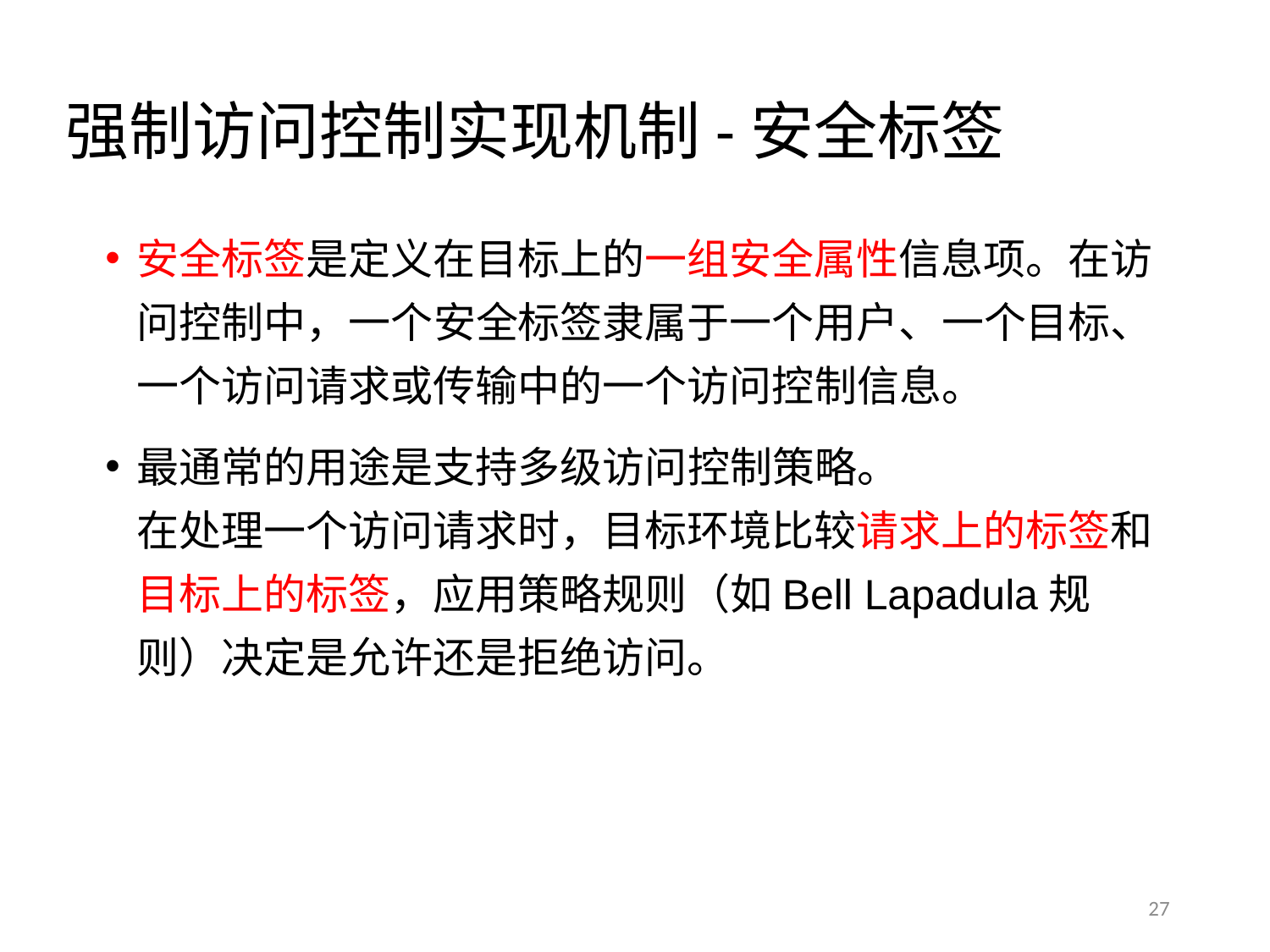

# 强制访问控制实现机制-安全标签
安全标签是定义在目标上的一组安全属性信息项。在访问控制中，一个安全标签隶属于一个用户、一个目标、一个访问请求或传输中的一个访问控制信息。
最通常的用途是支持多级访问控制策略。
在处理一个访问请求时，目标环境比较请求上的标签和目标上的标签，应用策略规则（如Bell Lapadula规则）决定是允许还是拒绝访问。
27